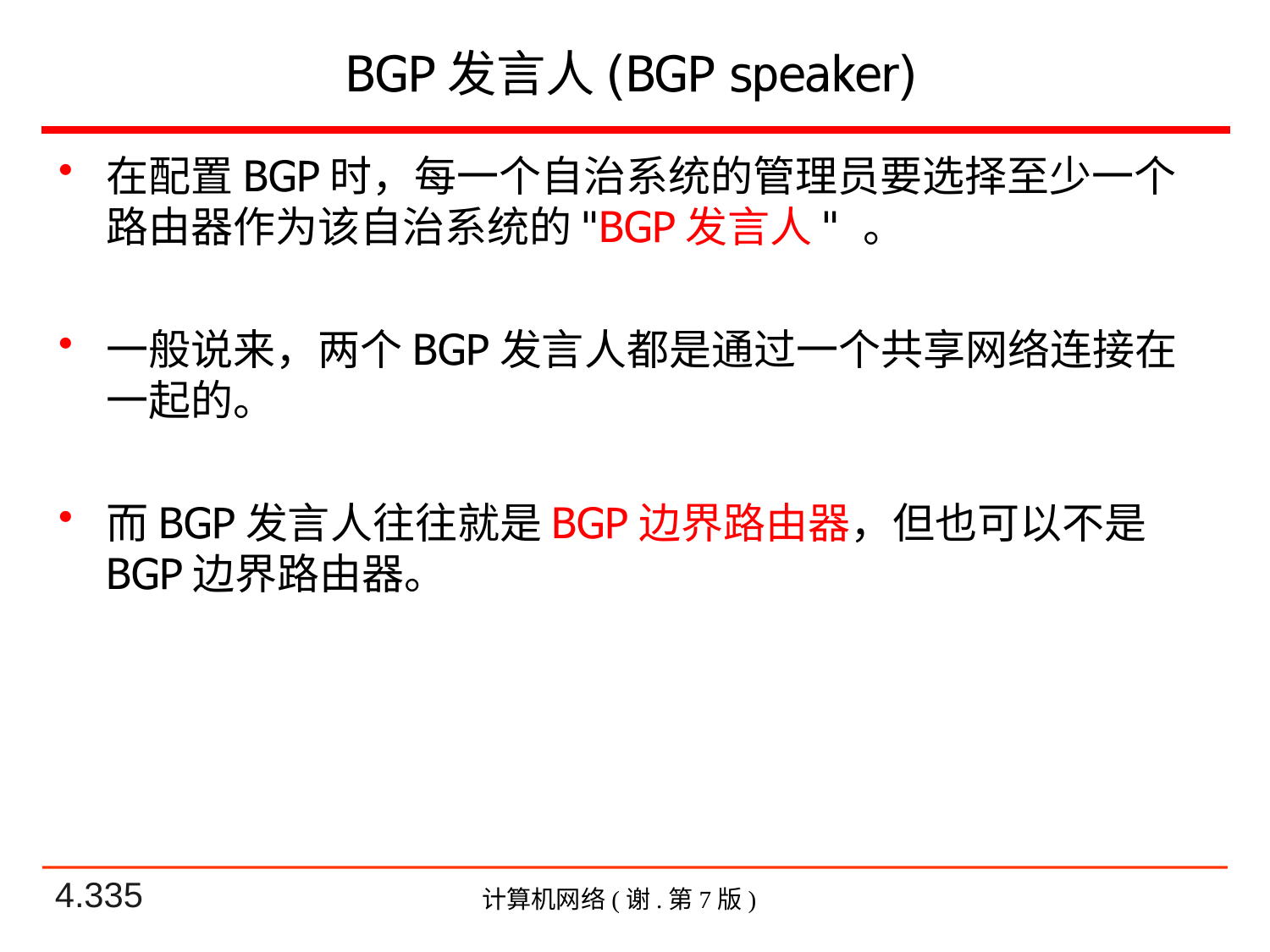

# BGP发言人(BGP speaker)
在配置BGP时，每一个自治系统的管理员要选择至少一个路由器作为该自治系统的"BGP发言人" 。

一般说来，两个BGP发言人都是通过一个共享网络连接在一起的。

而BGP发言人往往就是BGP边界路由器，但也可以不是BGP边界路由器。